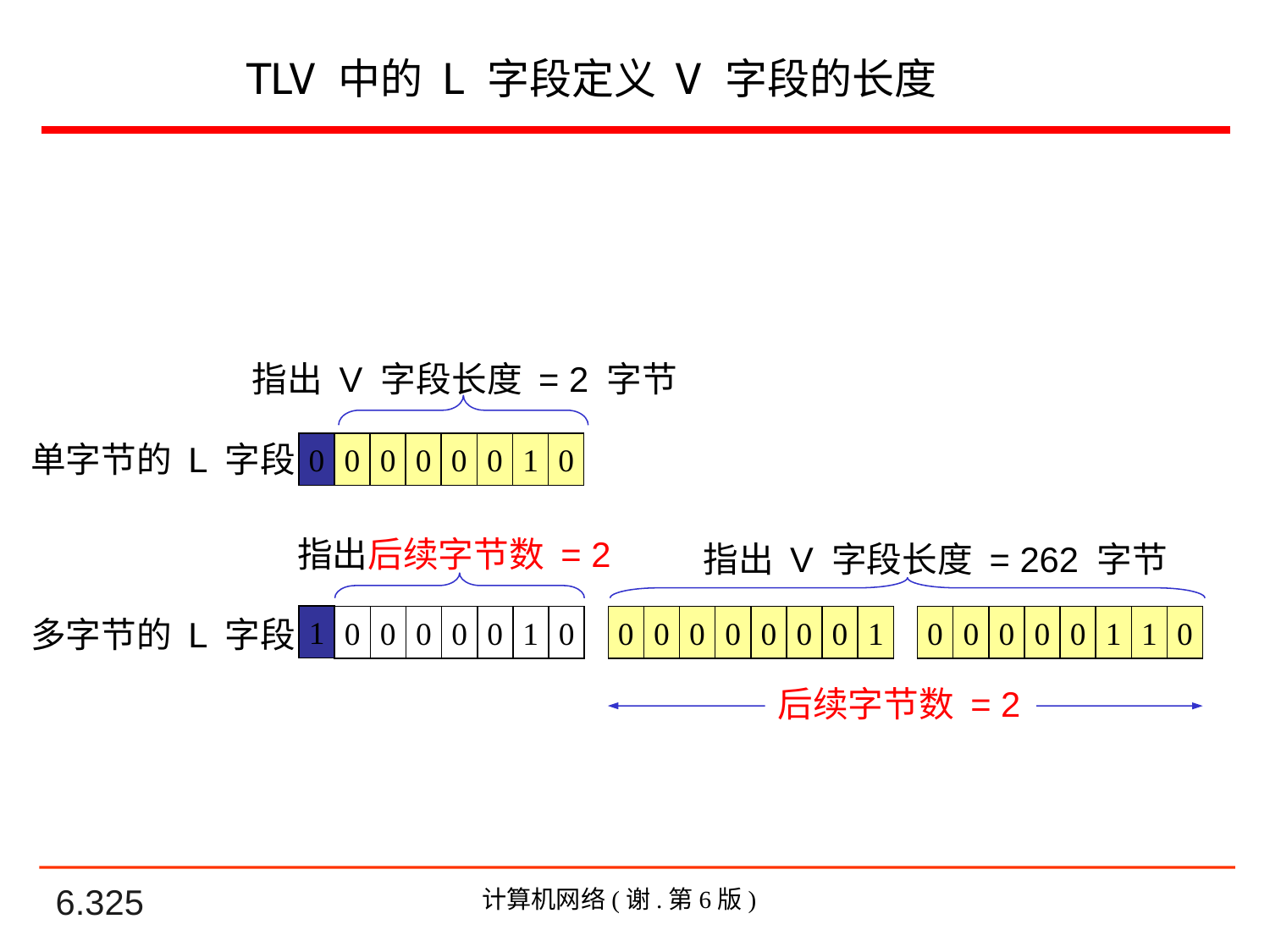

# TLV 中的 L 字段定义 V 字段的长度

指出 V 字段长度 = 2 字节
单字节的 L 字段
0
0
0
0
0
0
1
0

指出后续字节数 = 2
指出 V 字段长度 = 262 字节
多字节的 L 字段
1
0
0
0
0
0
1
0
0
0
0
0
0
0
0
1
0
0
0
0
0
1
1
0
后续字节数 = 2